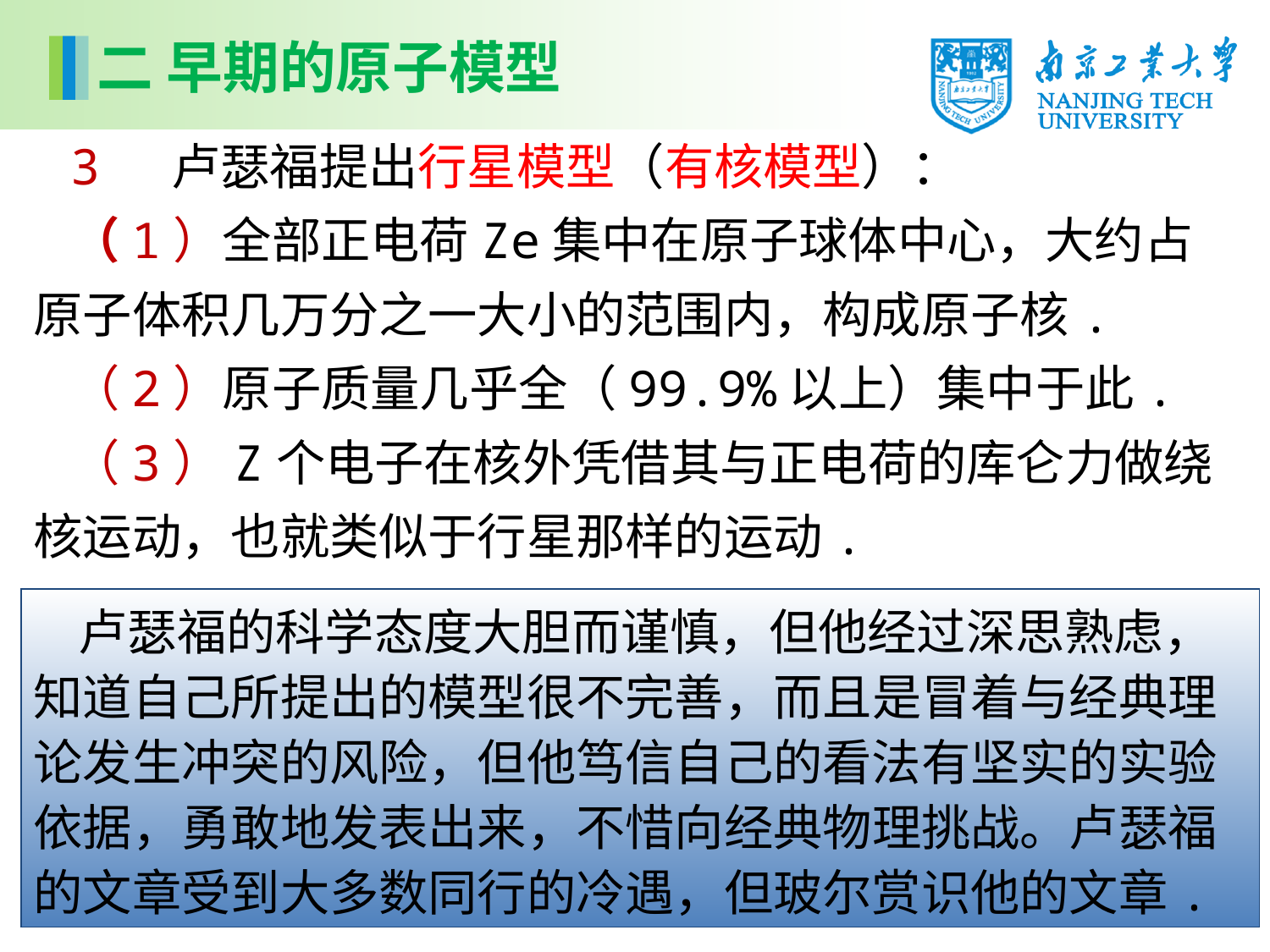

二 早期的原子模型
3  卢瑟福提出行星模型（有核模型）：
（1）全部正电荷Ze集中在原子球体中心，大约占原子体积几万分之一大小的范围内，构成原子核.
（2）原子质量几乎全（99.9%以上）集中于此.
（3）Z个电子在核外凭借其与正电荷的库仑力做绕核运动，也就类似于行星那样的运动.
   卢瑟福的科学态度大胆而谨慎，但他经过深思熟虑，知道自己所提出的模型很不完善，而且是冒着与经典理论发生冲突的风险，但他笃信自己的看法有坚实的实验依据，勇敢地发表出来，不惜向经典物理挑战。卢瑟福的文章受到大多数同行的冷遇，但玻尔赏识他的文章.